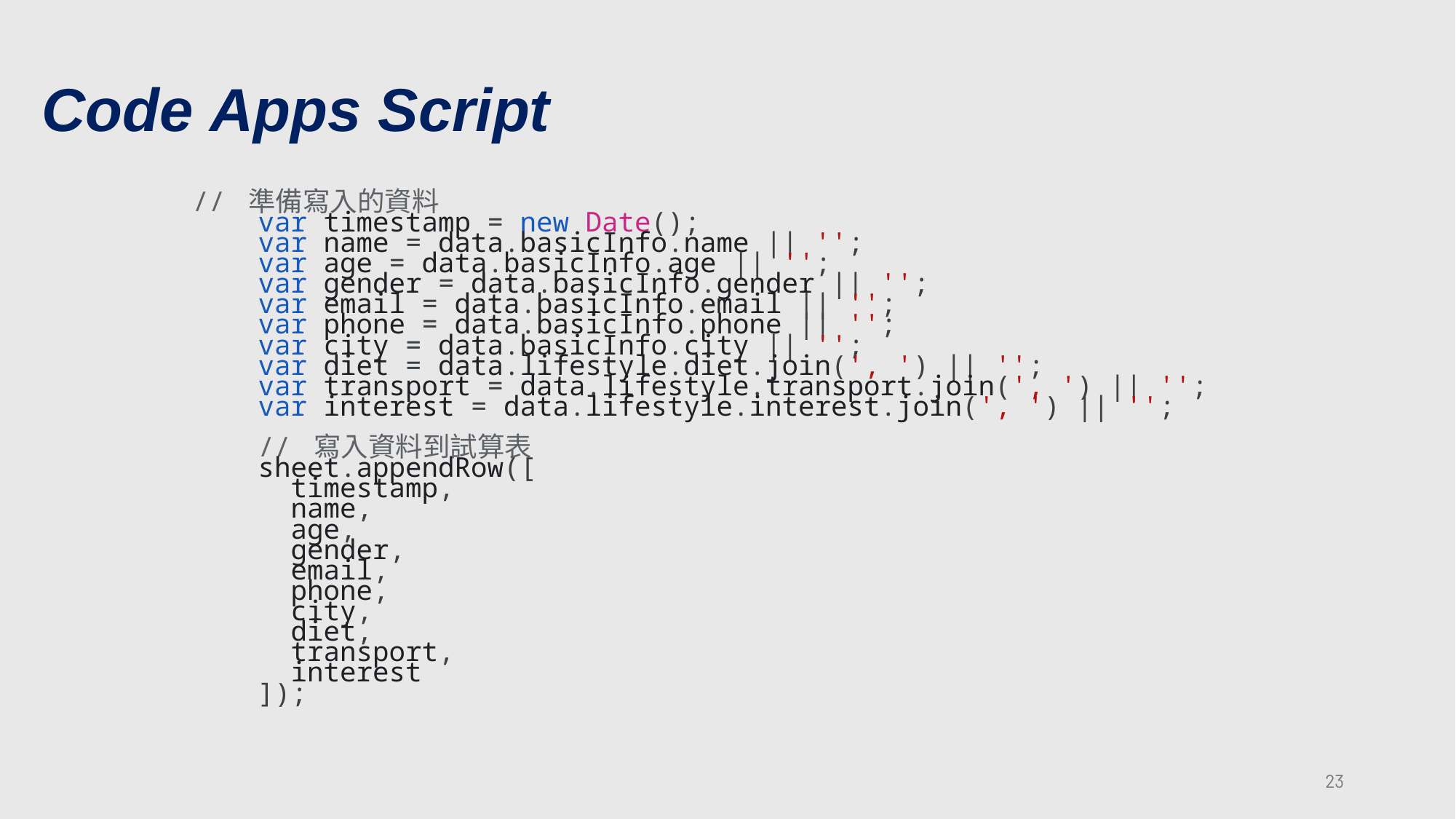

Code Apps Script
// 準備寫入的資料
    var timestamp = new Date();
    var name = data.basicInfo.name || '';
    var age = data.basicInfo.age || '';
    var gender = data.basicInfo.gender || '';
    var email = data.basicInfo.email || '';
    var phone = data.basicInfo.phone || '';
    var city = data.basicInfo.city || '';
    var diet = data.lifestyle.diet.join(', ') || '';
    var transport = data.lifestyle.transport.join(', ') || '';
    var interest = data.lifestyle.interest.join(', ') || '';

    // 寫入資料到試算表
    sheet.appendRow([
      timestamp,
      name,
      age,
      gender,
      email,
      phone,
      city,
      diet,
      transport,
      interest
    ]);
23